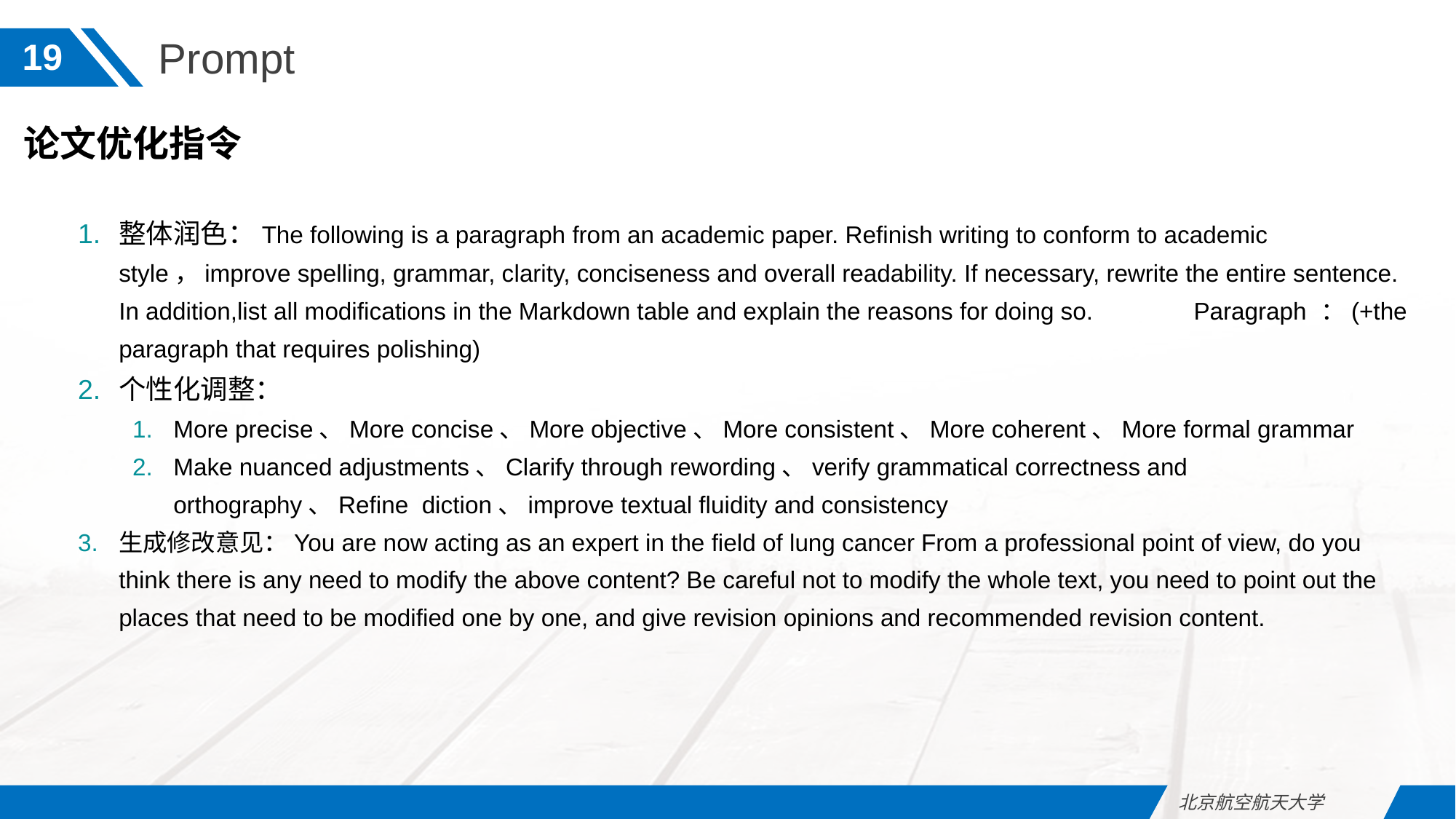

Prompt

19
论文优化指令

整体润色：The following is a paragraph from an academic paper. Refinish writing to conform to academic style，improve spelling, grammar, clarity, conciseness and overall readability. If necessary, rewrite the entire sentence. In addition,list all modifications in the Markdown table and explain the reasons for doing so.               Paragraph ：(+the paragraph that requires polishing)
个性化调整：
More precise、More concise、More objective、More consistent、More coherent、More formal grammar
Make nuanced adjustments、Clarify through rewording、verify grammatical correctness and orthography、Refine  diction、improve textual fluidity and consistency
生成修改意见：You are now acting as an expert in the field of lung cancer From a professional point of view, do you think there is any need to modify the above content? Be careful not to modify the whole text, you need to point out the places that need to be modified one by one, and give revision opinions and recommended revision content.

北京航空航天大学